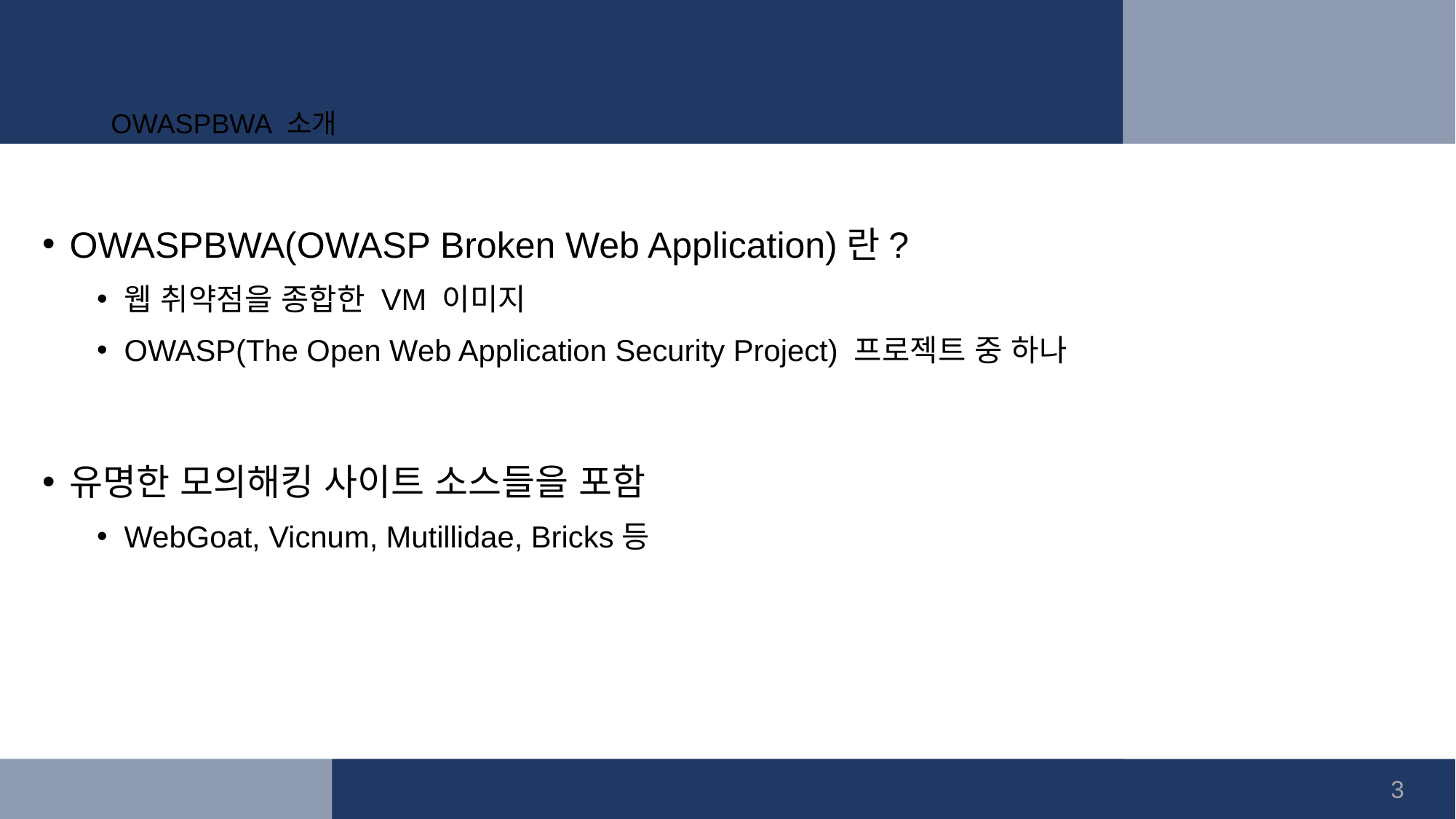

# OWASPBWA 소개
OWASPBWA(OWASP Broken Web Application)란?
웹 취약점을 종합한 VM 이미지
OWASP(The Open Web Application Security Project) 프로젝트 중 하나

유명한 모의해킹 사이트 소스들을 포함
WebGoat, Vicnum, Mutillidae, Bricks등

3